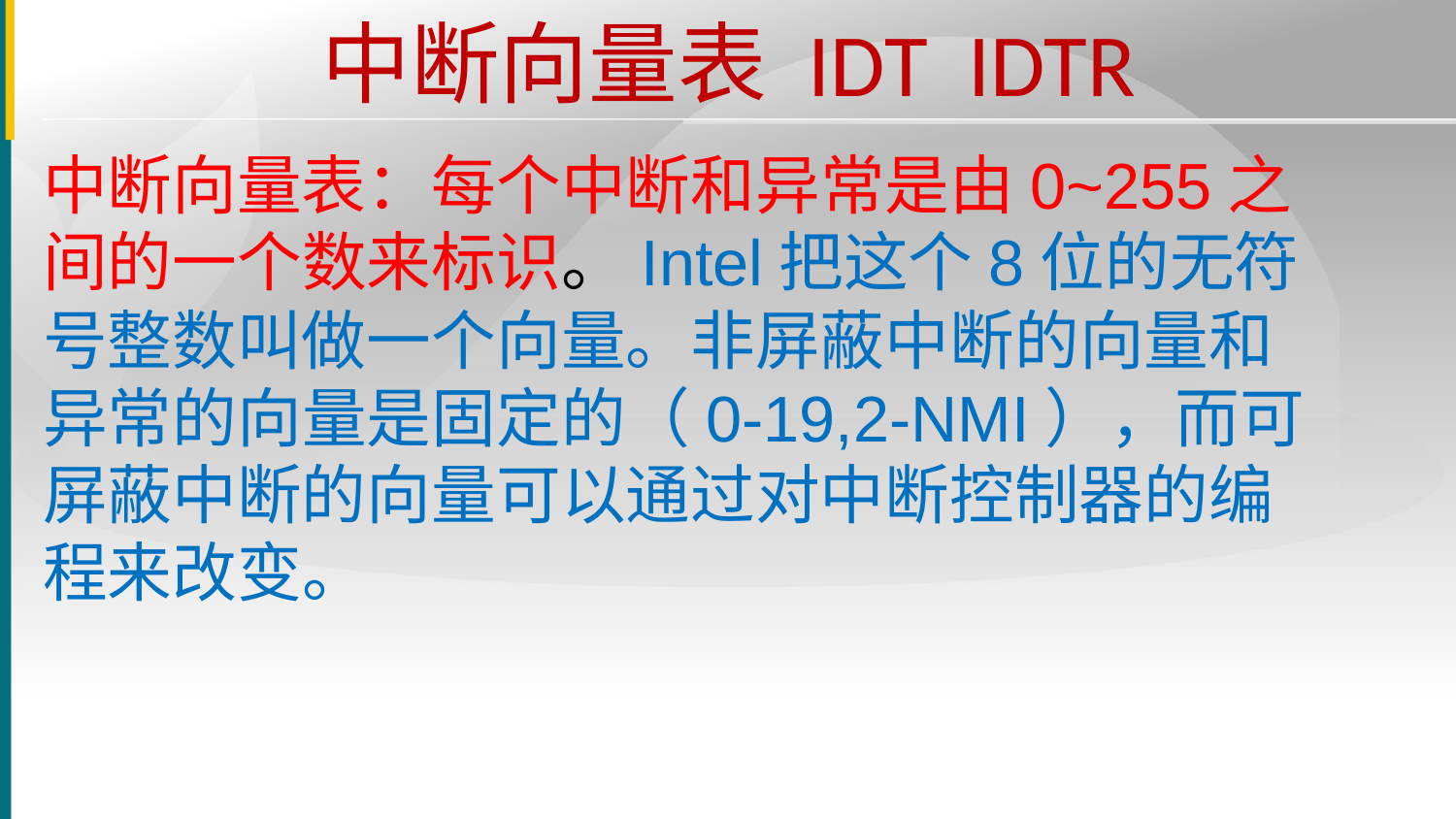

# 中断向量表 IDT  IDTR
中断向量表：每个中断和异常是由0~255之间的一个数来标识。Intel把这个8位的无符号整数叫做一个向量。非屏蔽中断的向量和异常的向量是固定的（0-19,2-NMI），而可屏蔽中断的向量可以通过对中断控制器的编程来改变。